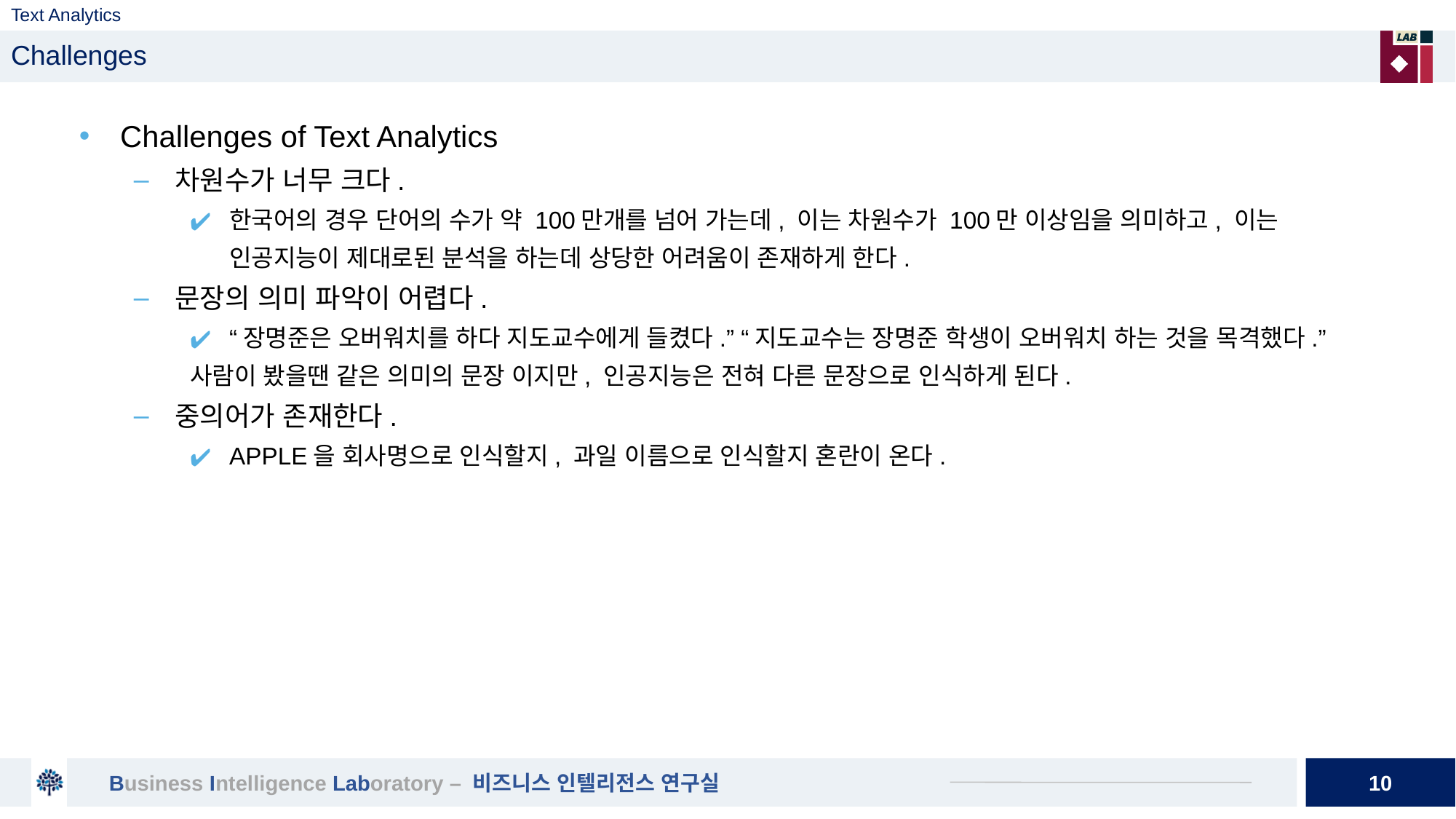

# Text Analytics
Challenges
Challenges of Text Analytics
차원수가 너무 크다.
한국어의 경우 단어의 수가 약 100만개를 넘어 가는데, 이는 차원수가 100만 이상임을 의미하고, 이는 인공지능이 제대로된 분석을 하는데 상당한 어려움이 존재하게 한다.
문장의 의미 파악이 어렵다.
“장명준은 오버워치를 하다 지도교수에게 들켰다.” “지도교수는 장명준 학생이 오버워치 하는 것을 목격했다.”
사람이 봤을땐 같은 의미의 문장 이지만, 인공지능은 전혀 다른 문장으로 인식하게 된다.
중의어가 존재한다.
APPLE을 회사명으로 인식할지, 과일 이름으로 인식할지 혼란이 온다.
10